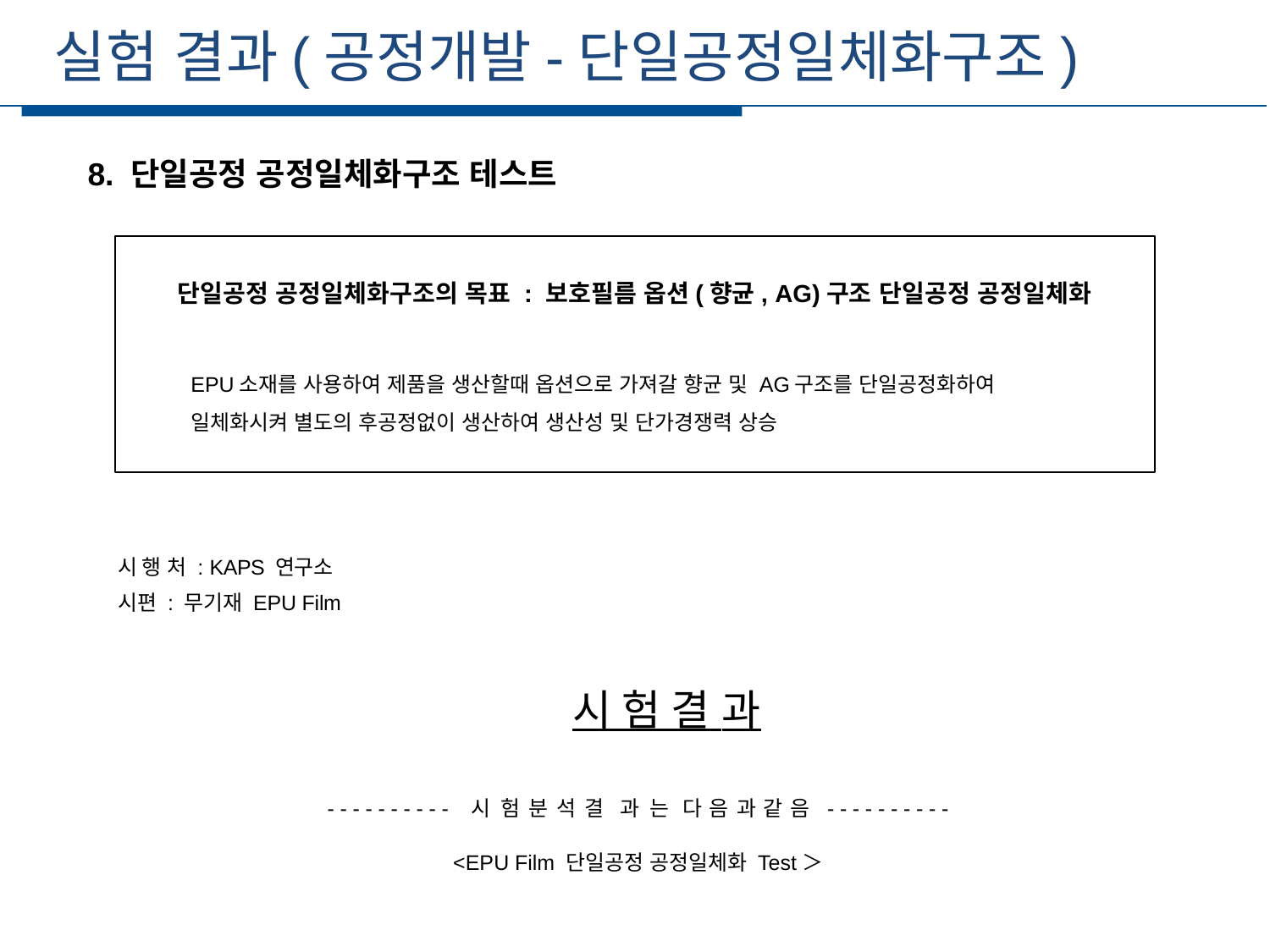

실험 결과(공정개발-단일공정일체화구조)
세부일정

8. 단일공정 공정일체화구조 테스트

단일공정 공정일체화구조의 목표 : 보호필름 옵션(향균, AG)구조 단일공정 공정일체화
EPU소재를 사용하여 제품을 생산할때 옵션으로 가져갈 향균 및 AG구조를 단일공정화하여 일체화시켜 별도의 후공정없이 생산하여 생산성 및 단가경쟁력 상승
시 행 처 : KAPS 연구소
시편 : 무기재 EPU Film

                                 시 험 결 과
---------- 시 험 분 석 결  과 는	다 음 과 같 음 ----------

<EPU Film 단일공정 공정일체화 Test＞